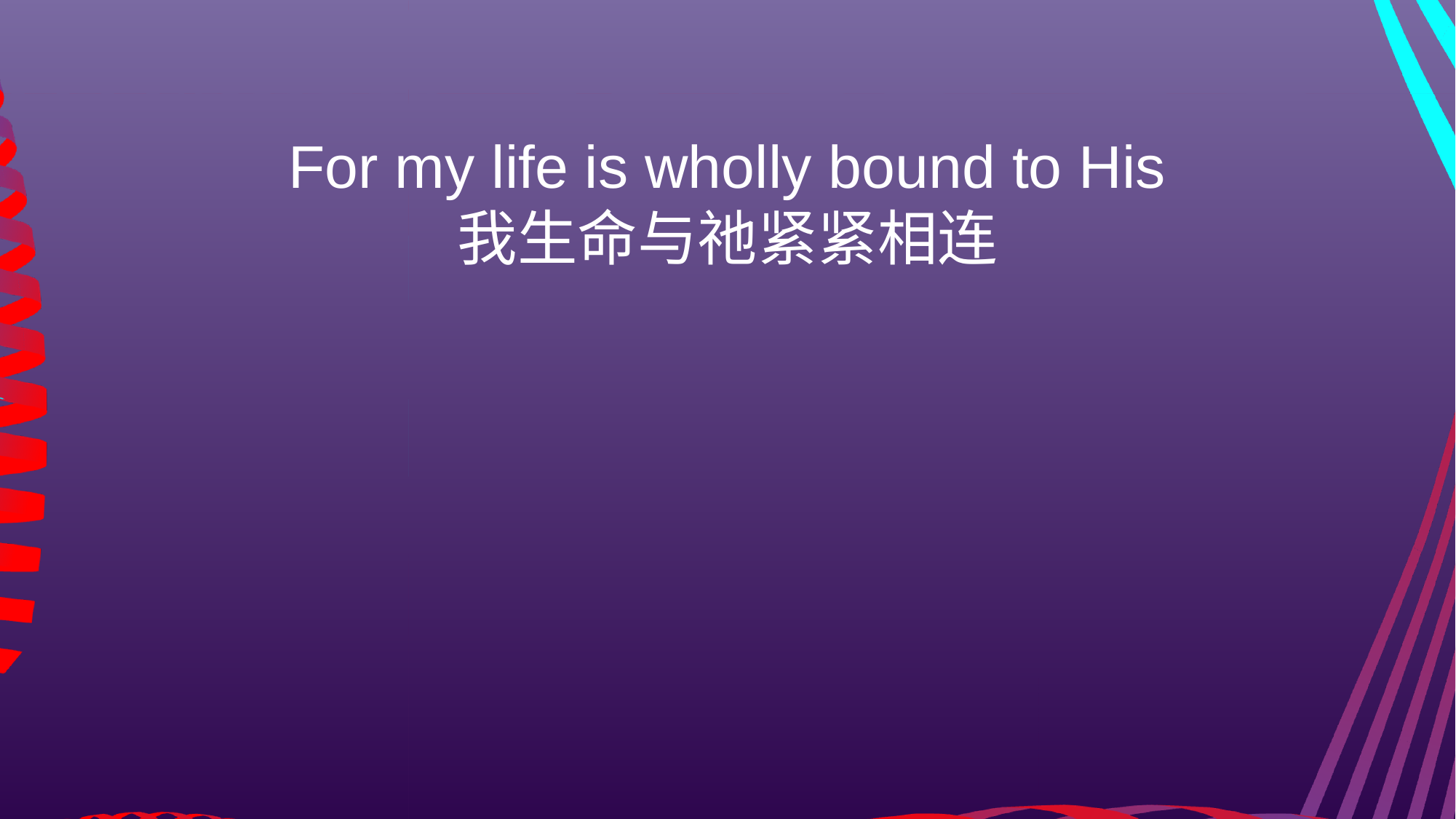

For my life is wholly bound to His
我生命与祂紧紧相连